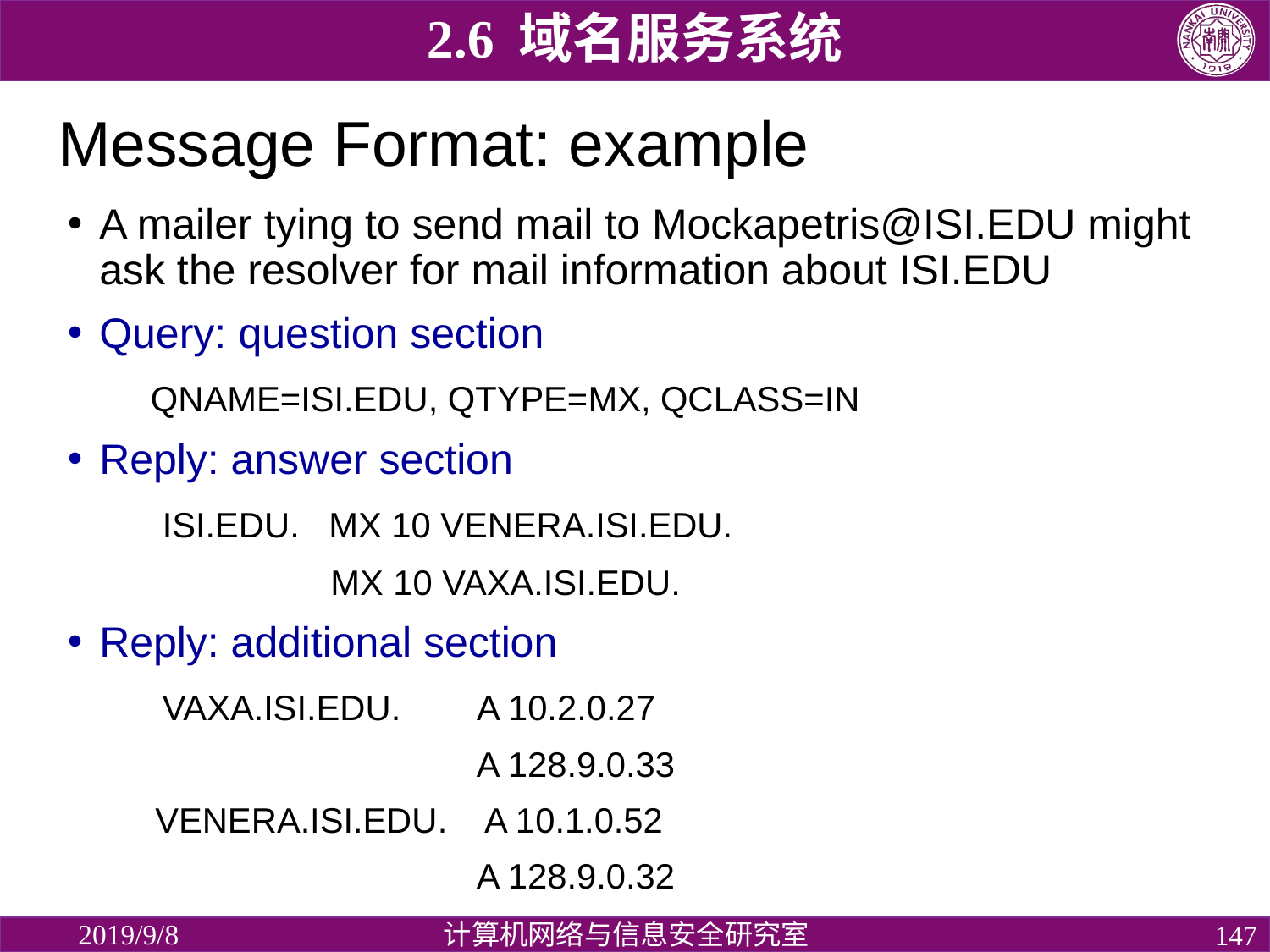

2.6 域名服务系统
# Message Format: example
A mailer tying to send mail to Mockapetris@ISI.EDU might ask the resolver for mail information about ISI.EDU
Query: question section
       QNAME=ISI.EDU, QTYPE=MX, QCLASS=IN
Reply: answer section
        ISI.EDU.   MX 10 VENERA.ISI.EDU.
                           MX 10 VAXA.ISI.EDU.
Reply: additional section
        VAXA.ISI.EDU.        A 10.2.0.27
                                          A 128.9.0.33
         VENERA.ISI.EDU.    A 10.1.0.52
                                          A 128.9.0.32